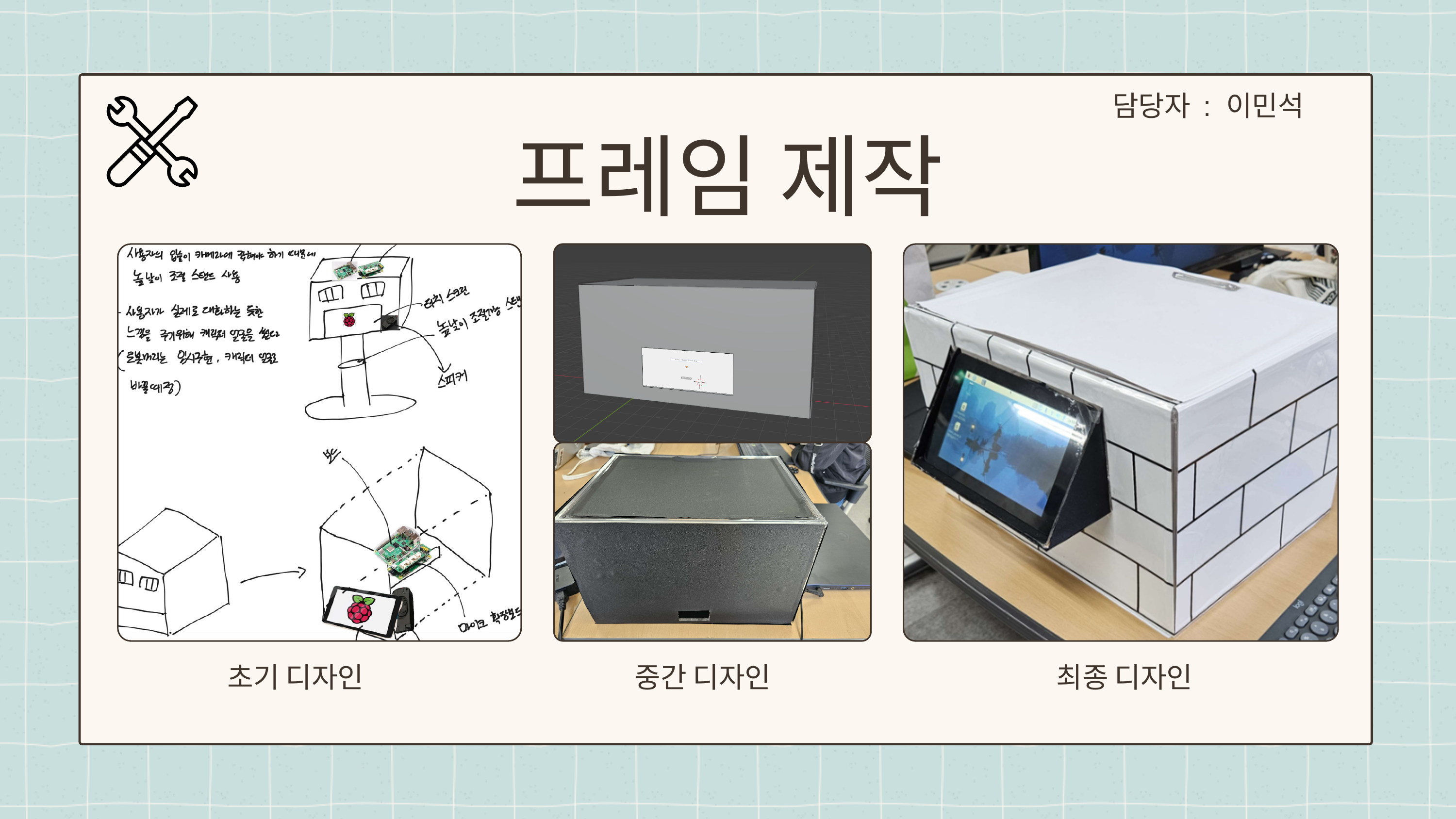

담당자 : 이민석

프레임 제작

초기 디자인
중간 디자인
최종 디자인